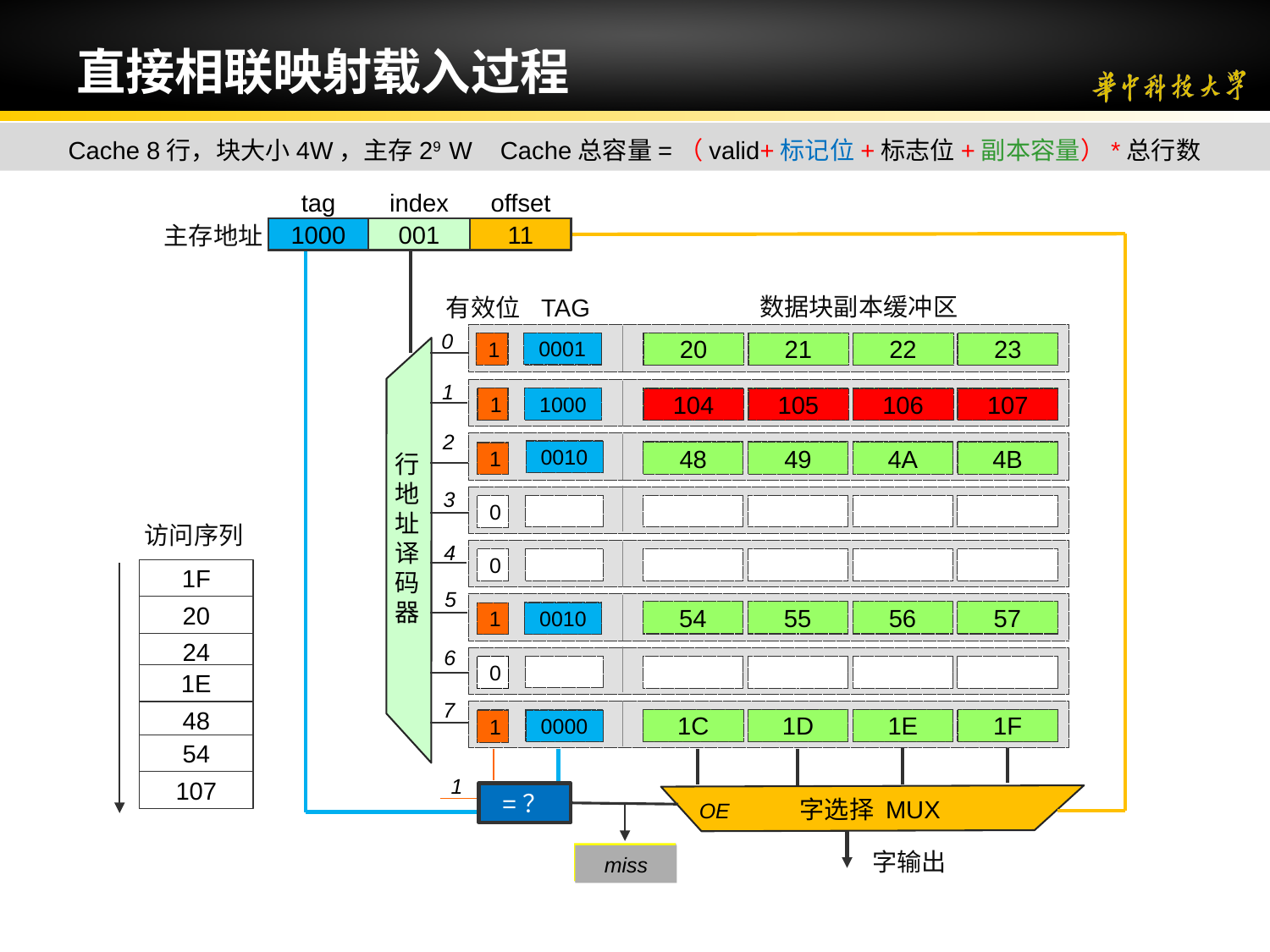

# 直接相联映射载入过程
Cache 8行，块大小4W，主存29  W    Cache总容量=（valid+标记位+标志位+副本容量）*总行数
tag
index
offset
Tag
index
offset
0000
111
11
0001
000
00
0001
001
00
0000
111
10
0010
010
00
0010
101
00
1000
001
11
主存地址
数据块副本缓冲区
TAG
有效位
0

0

0001
1
20
21
22
23
行地址译码器
1

0
24
25
26
27
1000
1
0001
1
107
104
105
106

2

0
0010
1
48
49
4A
4B
3

0
访问序列
4

0
1F
5

0
20
54
55
56
57
0010
1
24
6

字选择 MUX

0

1E
7

0
48
1C
1D
1E
1F
0000
1
54
1
107
=？
OE
字输出
Hit
miss
miss
Hit/miss